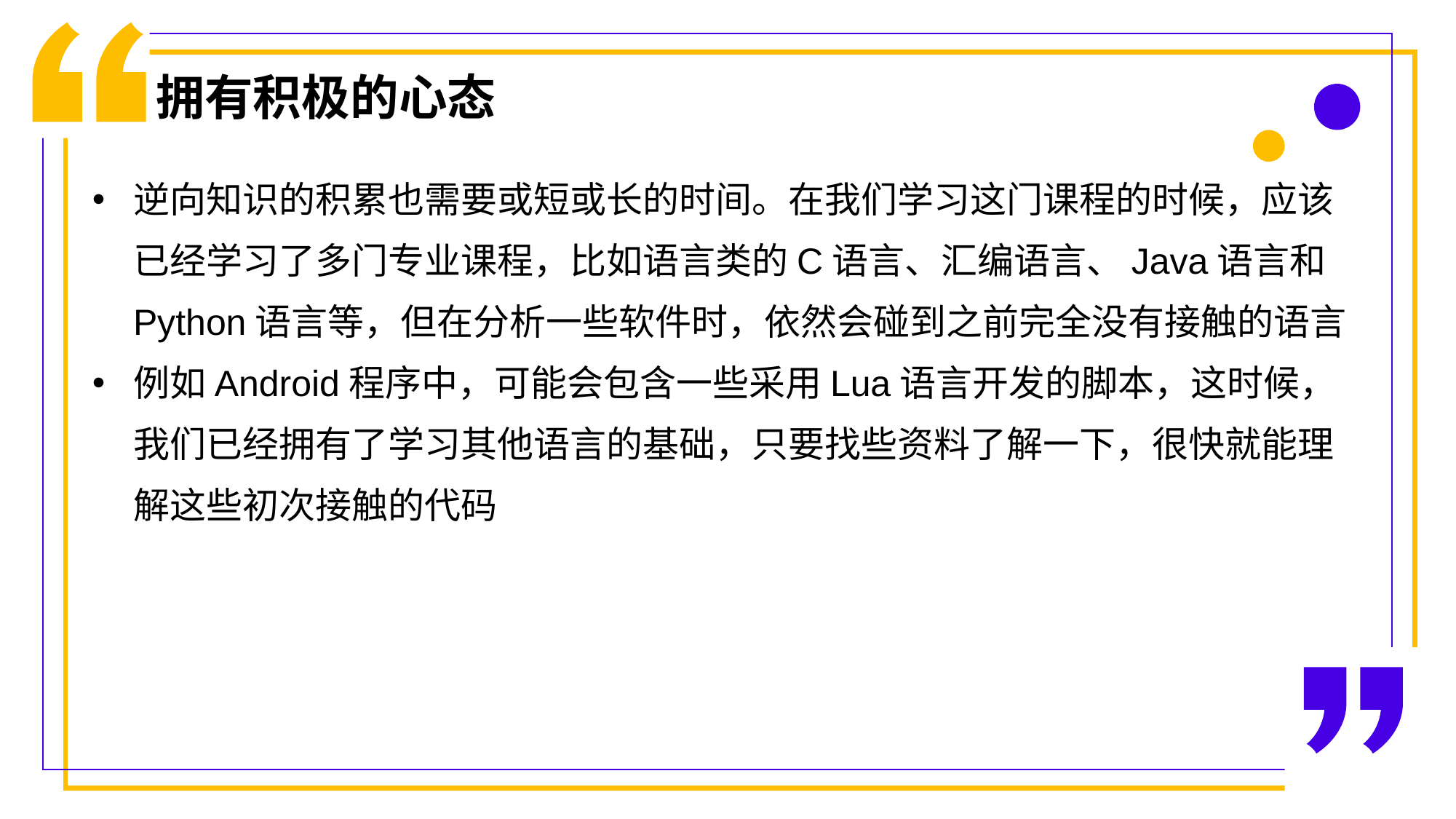

拥有积极的心态

逆向知识的积累也需要或短或长的时间。在我们学习这门课程的时候，应该已经学习了多门专业课程，比如语言类的C语言、汇编语言、Java语言和Python语言等，但在分析一些软件时，依然会碰到之前完全没有接触的语言
例如Android程序中，可能会包含一些采用Lua语言开发的脚本，这时候，我们已经拥有了学习其他语言的基础，只要找些资料了解一下，很快就能理解这些初次接触的代码